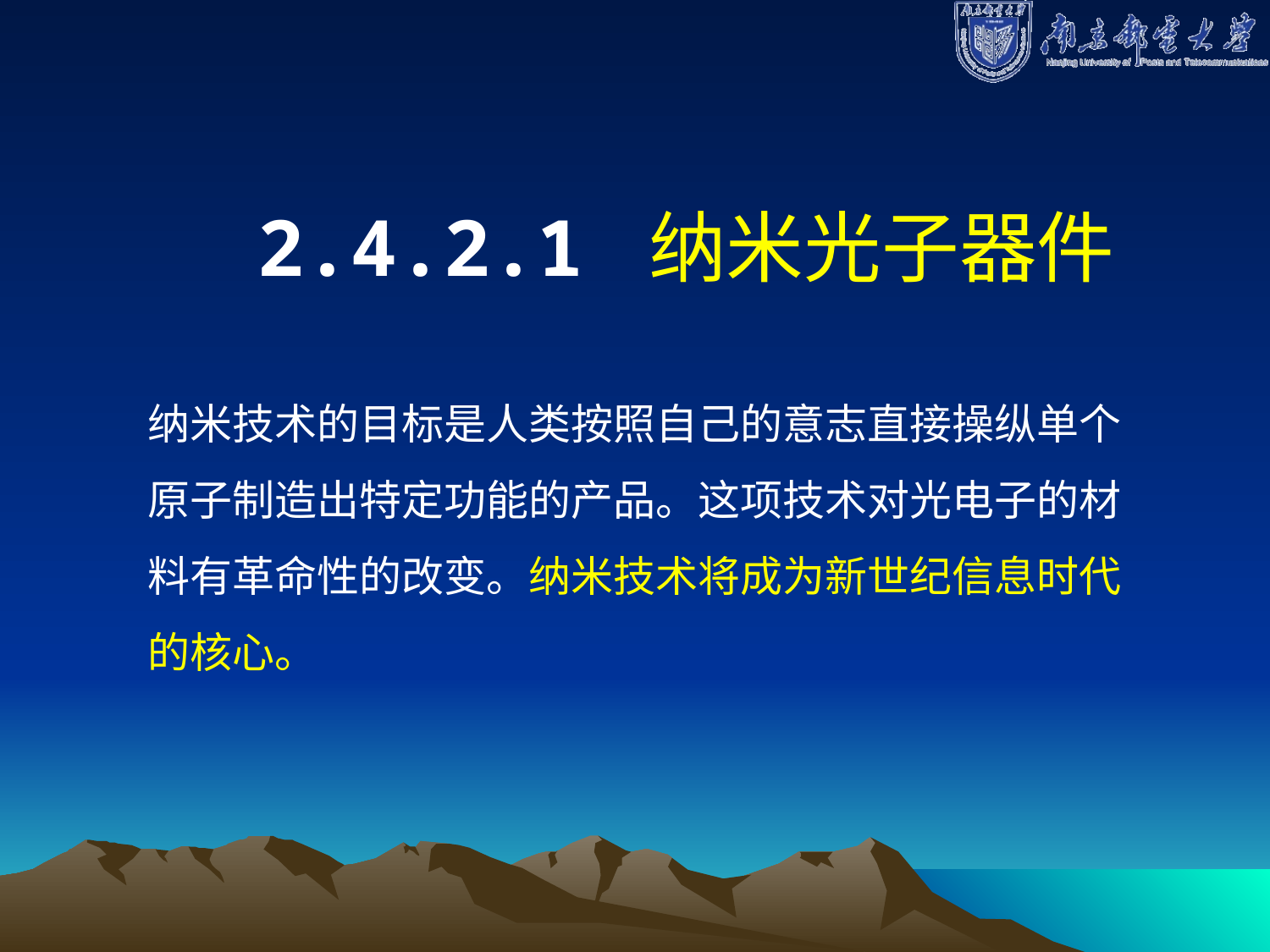

# 2.4.2.1 纳米光子器件
纳米技术的目标是人类按照自己的意志直接操纵单个原子制造出特定功能的产品。这项技术对光电子的材料有革命性的改变。纳米技术将成为新世纪信息时代的核心。

11